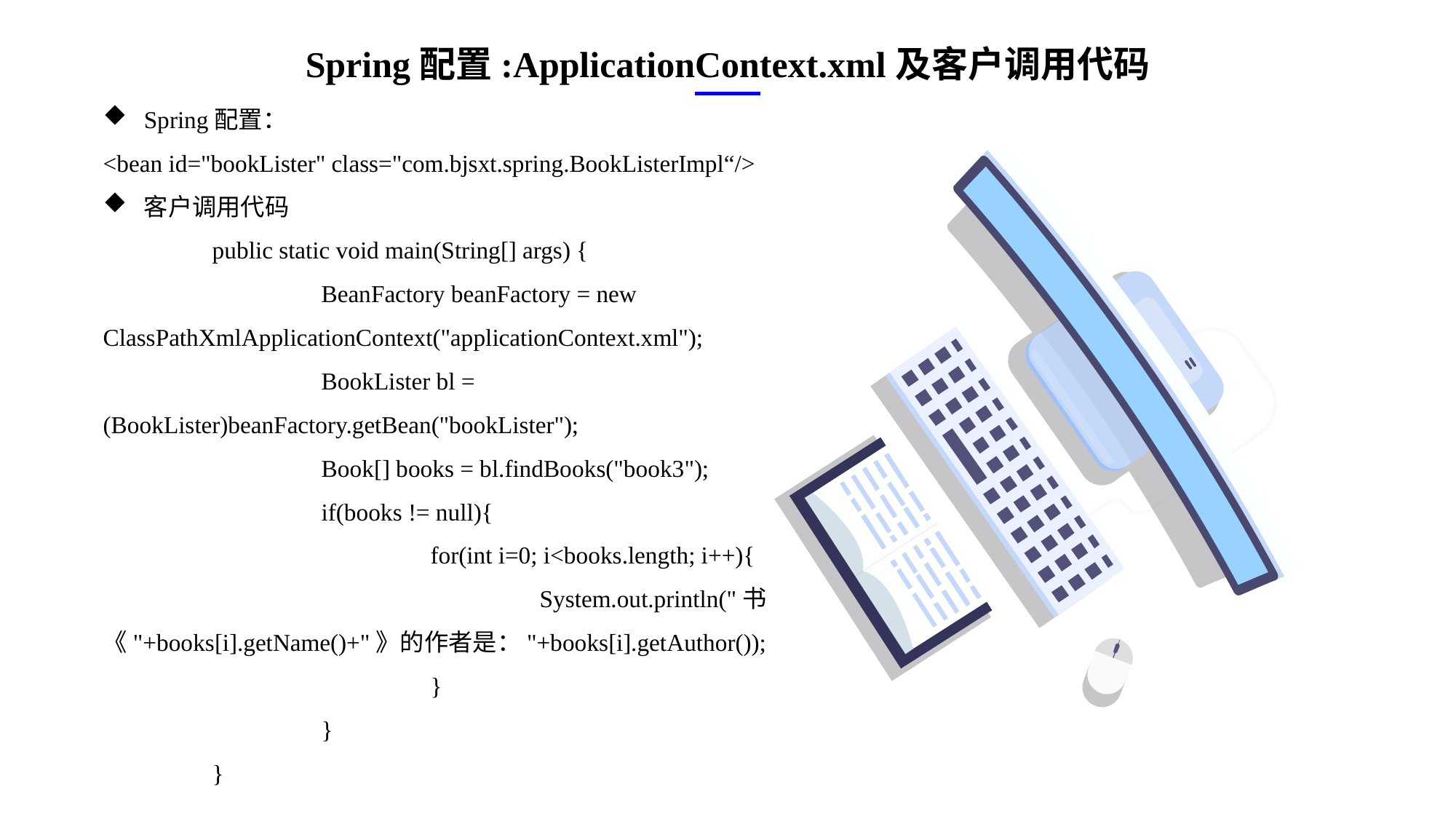

Spring配置:ApplicationContext.xml及客户调用代码
Spring配置：
<bean id="bookLister" class="com.bjsxt.spring.BookListerImpl“/>
客户调用代码
	public static void main(String[] args) {
		BeanFactory beanFactory = new ClassPathXmlApplicationContext("applicationContext.xml");
		BookLister bl = (BookLister)beanFactory.getBean("bookLister");
		Book[] books = bl.findBooks("book3");
		if(books != null){
			for(int i=0; i<books.length; i++){
				System.out.println("书《"+books[i].getName()+"》的作者是："+books[i].getAuthor());
			}
		}
	}

e7d195523061f1c0ae0eb3eed39d2bcef4622b2499a05fe6567B54A876BEB457BD1EB8EBE9915191D1FA2E860D28D251AB291D9CBBDD28D4BD16020FD75D8281481517FC21E86E4C931520AFA1087E92E357E3DB373CA326F6F926B1A67F681E99E875FFD293B2C32B3919AE4D43F9436862A7DD54F9346DF3662D8AB7319030EF75D53FF682DE13